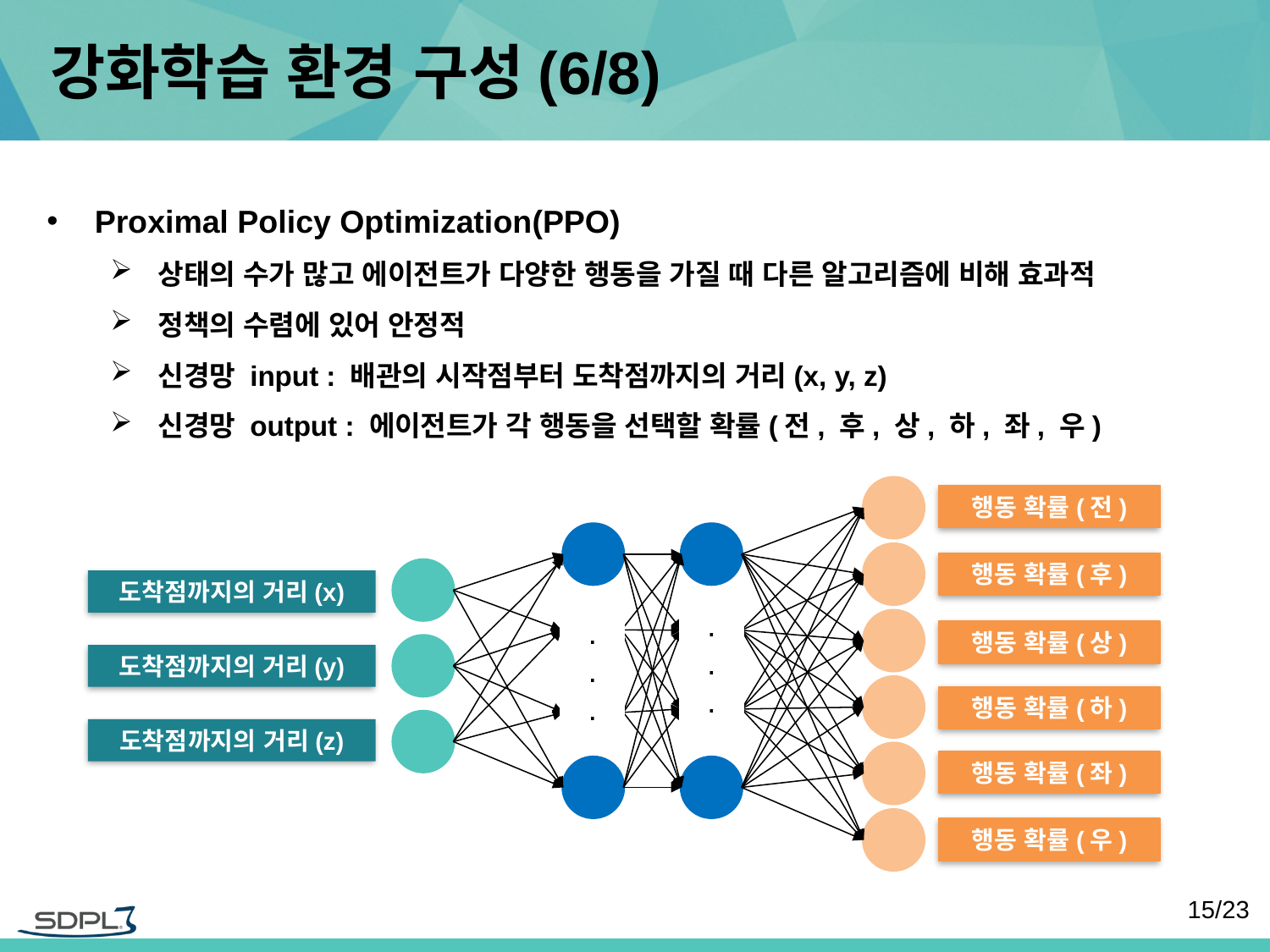

# 강화학습 환경 구성(6/8)
Proximal Policy Optimization(PPO)
상태의 수가 많고 에이전트가 다양한 행동을 가질 때 다른 알고리즘에 비해 효과적
정책의 수렴에 있어 안정적
신경망 input : 배관의 시작점부터 도착점까지의 거리(x, y, z)
신경망 output : 에이전트가 각 행동을 선택할 확률(전, 후, 상, 하, 좌, 우)

행동 확률(전)

행동 확률(후)

도착점까지의 거리(x)

.
.
.

.
.
.

행동 확률(상)

도착점까지의 거리(y)

행동 확률(하)

도착점까지의 거리(z)

행동 확률(좌)

행동 확률(우)
15/23